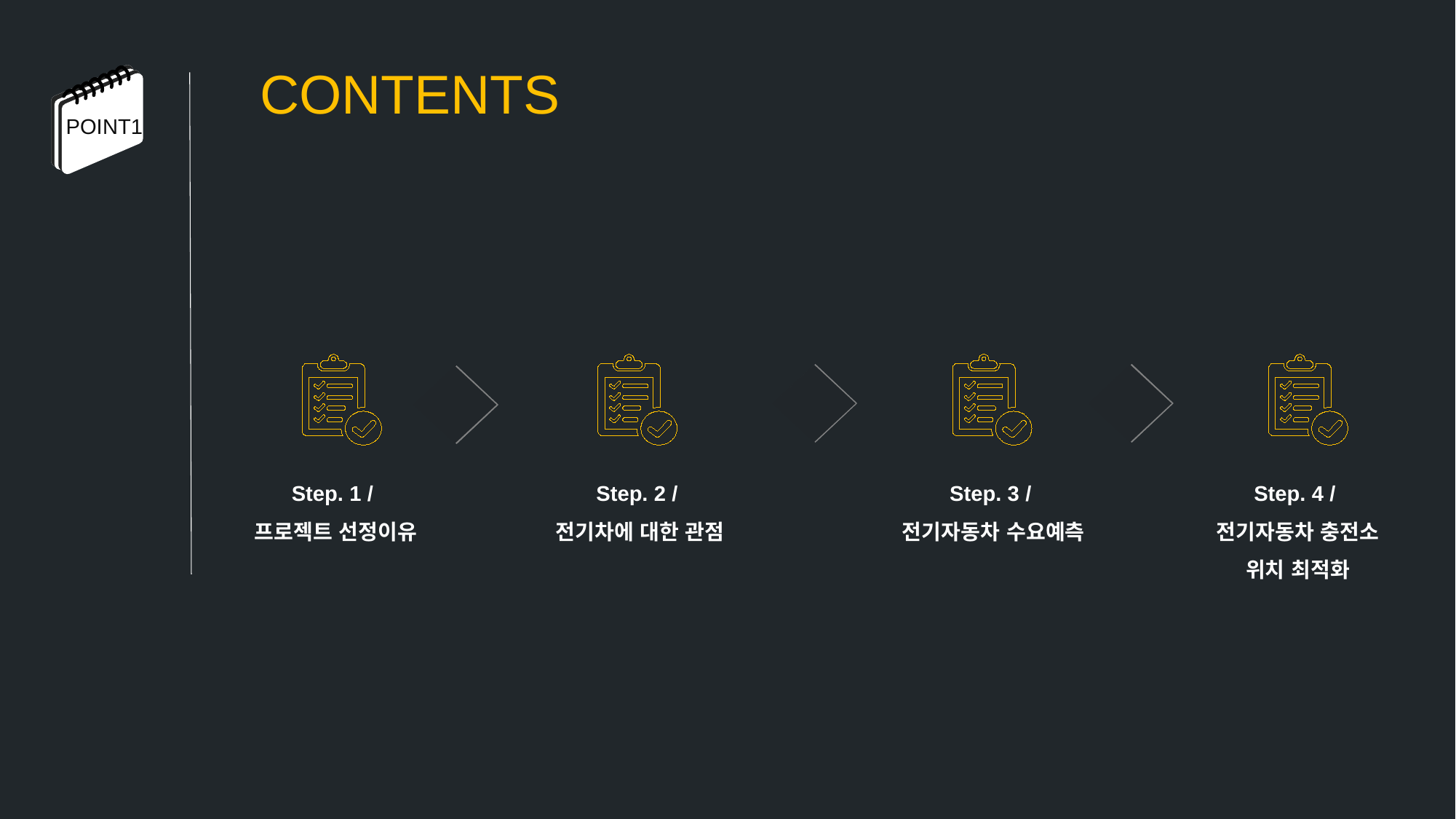

CONTENTS

POINT1

Step. 1 /
프로젝트 선정이유
Step. 2 /
전기차에 대한 관점
Step. 3 /
전기자동차 수요예측
Step. 4 /
전기자동차 충전소 위치 최적화